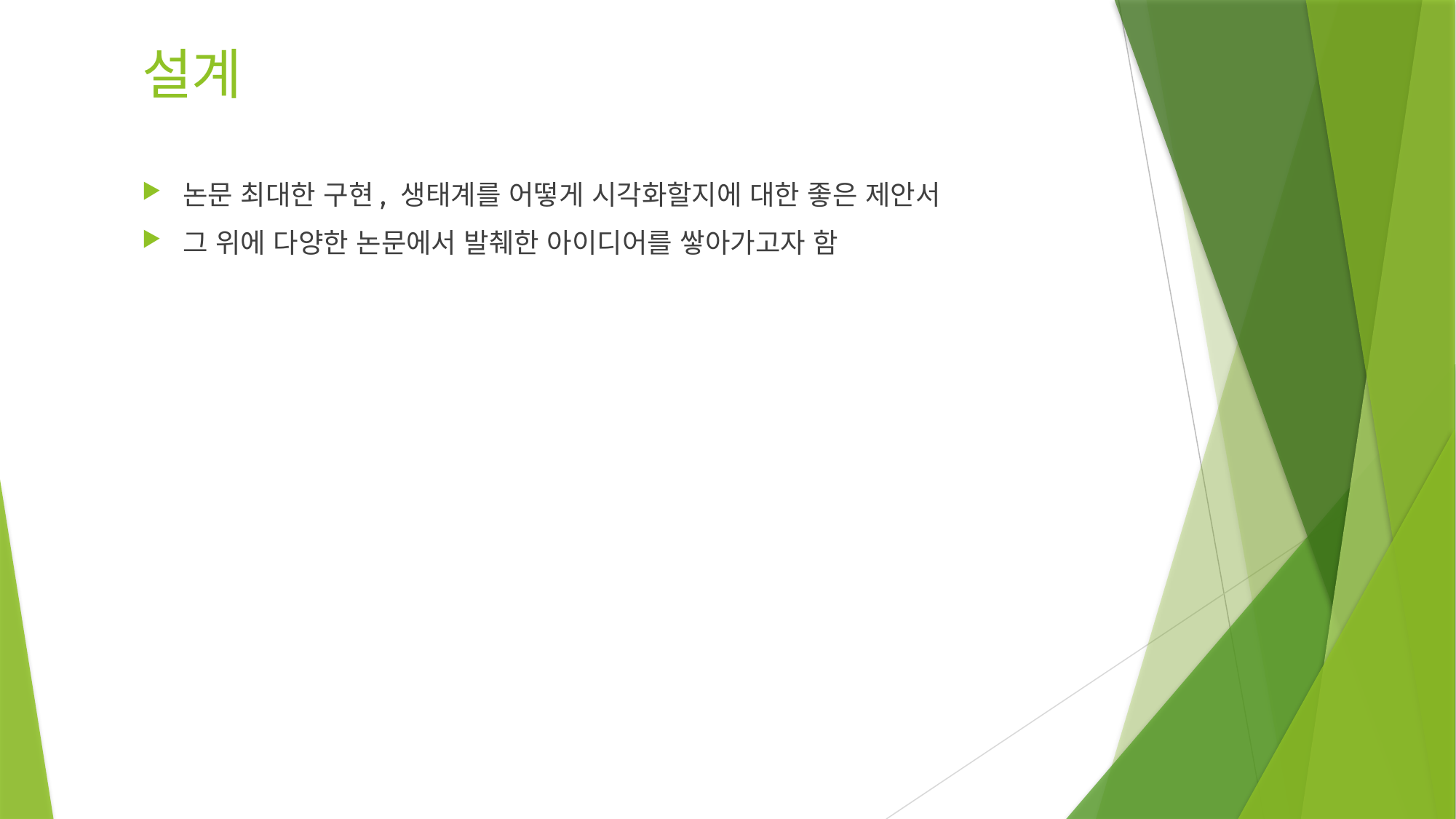

# 설계
논문 최대한 구현, 생태계를 어떻게 시각화할지에 대한 좋은 제안서
그 위에 다양한 논문에서 발췌한 아이디어를 쌓아가고자 함